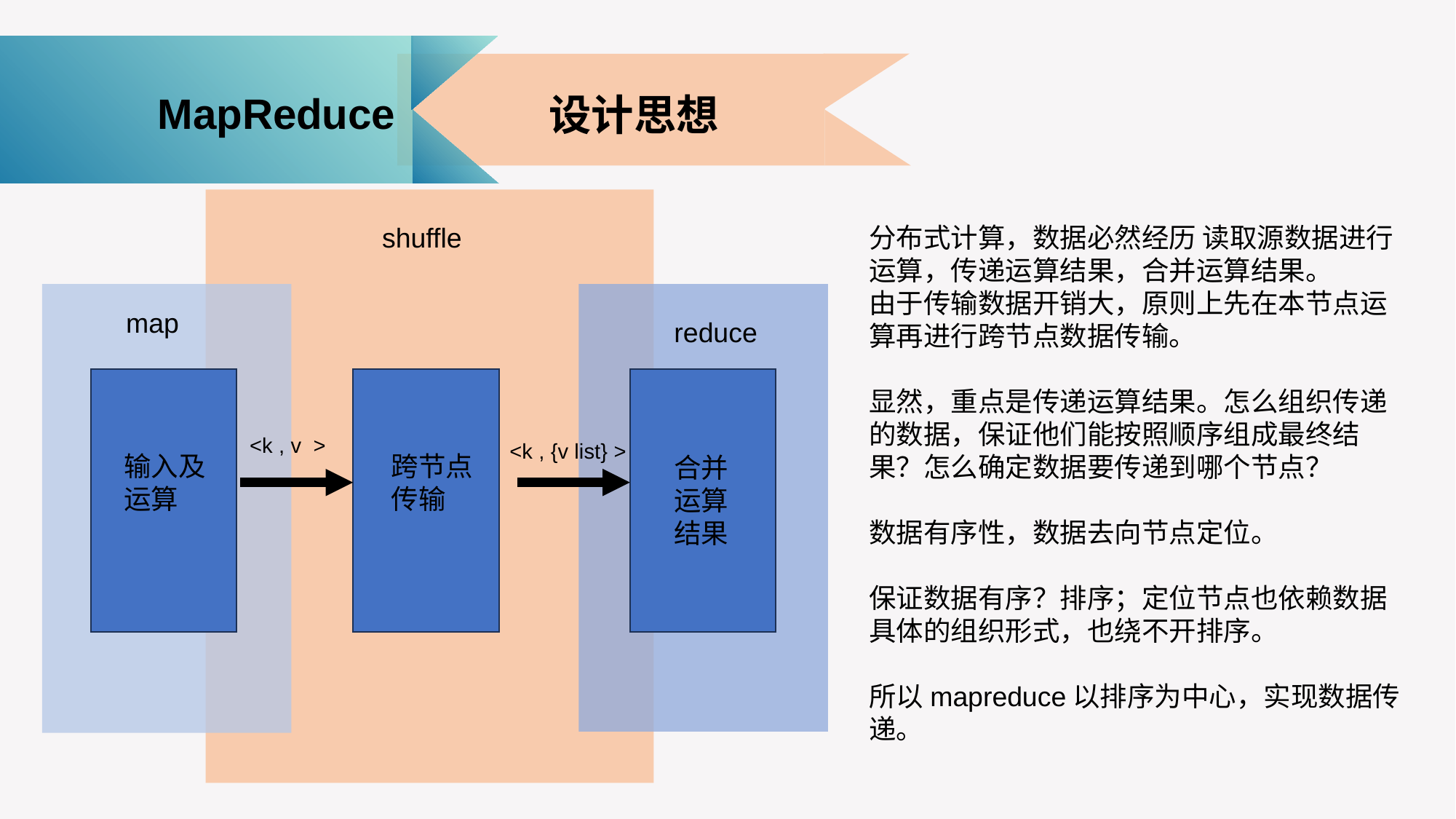

MapReduce
设计思想

分布式计算，数据必然经历 读取源数据进行运算，传递运算结果，合并运算结果。
由于传输数据开销大，原则上先在本节点运算再进行跨节点数据传输。

显然，重点是传递运算结果。怎么组织传递的数据，保证他们能按照顺序组成最终结果？怎么确定数据要传递到哪个节点？

数据有序性，数据去向节点定位。

保证数据有序？排序；定位节点也依赖数据具体的组织形式，也绕不开排序。

所以mapreduce以排序为中心，实现数据传递。
shuffle

map
reduce

<k , v  >
<k , {v list} >
跨节点传输
输入及运算
合并运算结果